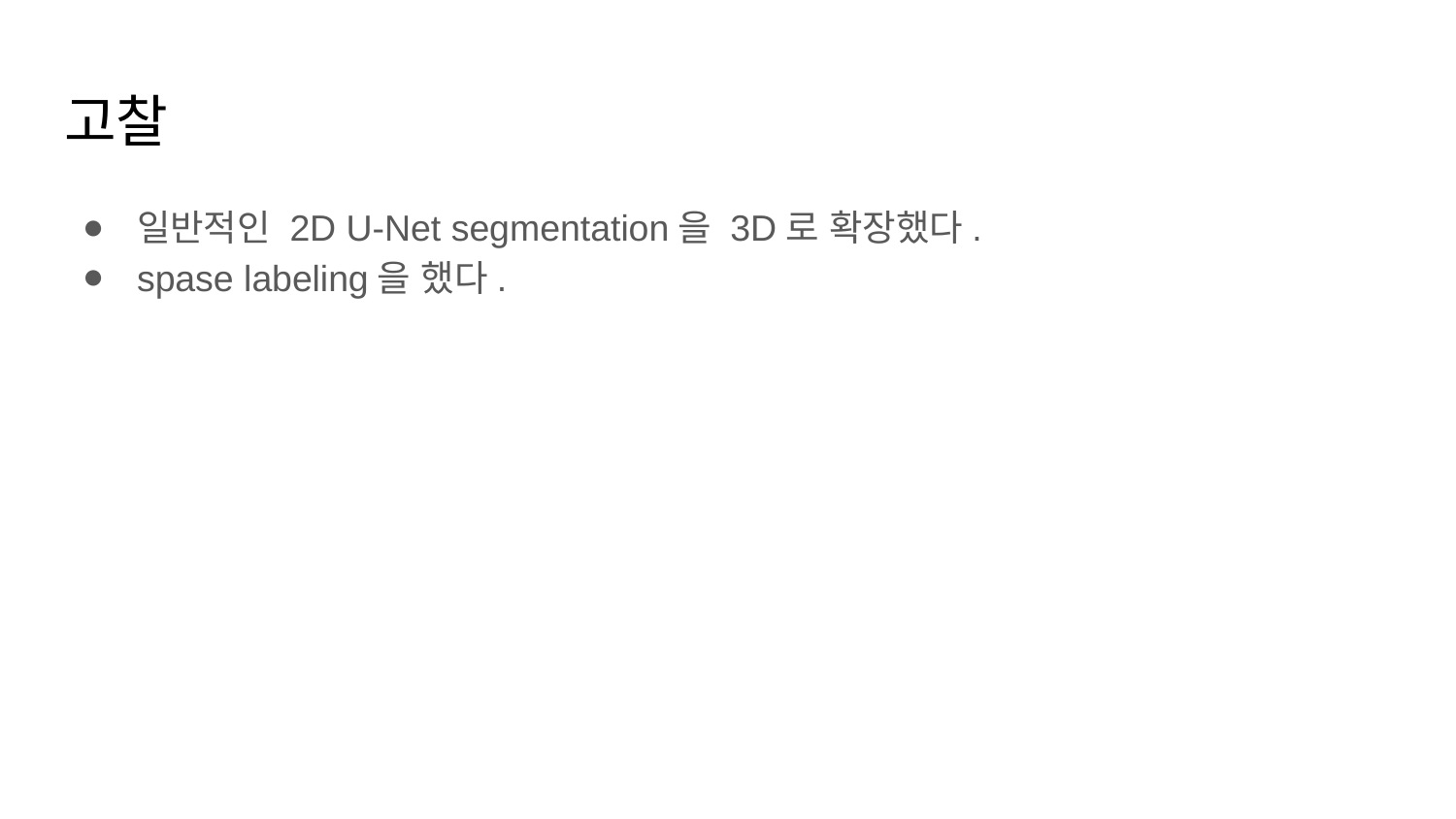

# 고찰
일반적인 2D U-Net segmentation을 3D로 확장했다.
spase labeling을 했다.